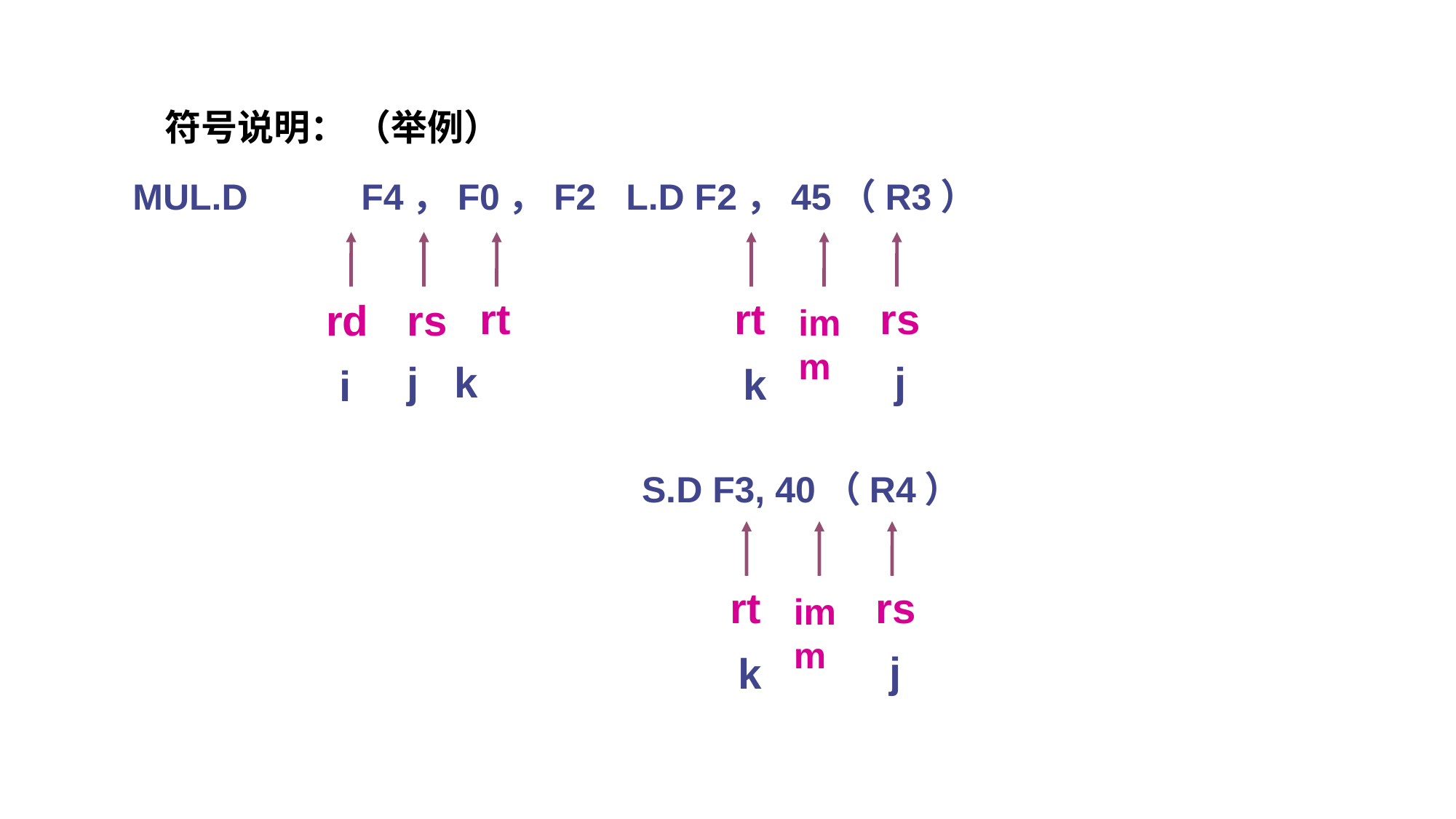

符号说明： （举例）
MUL.D	 F4，F0，F2

rt
rd
rs
j   k
i
L.D F2，45（R3）

rt
rs
imm
j
k
S.D F3, 40（R4）

rt
rs
imm
j
k